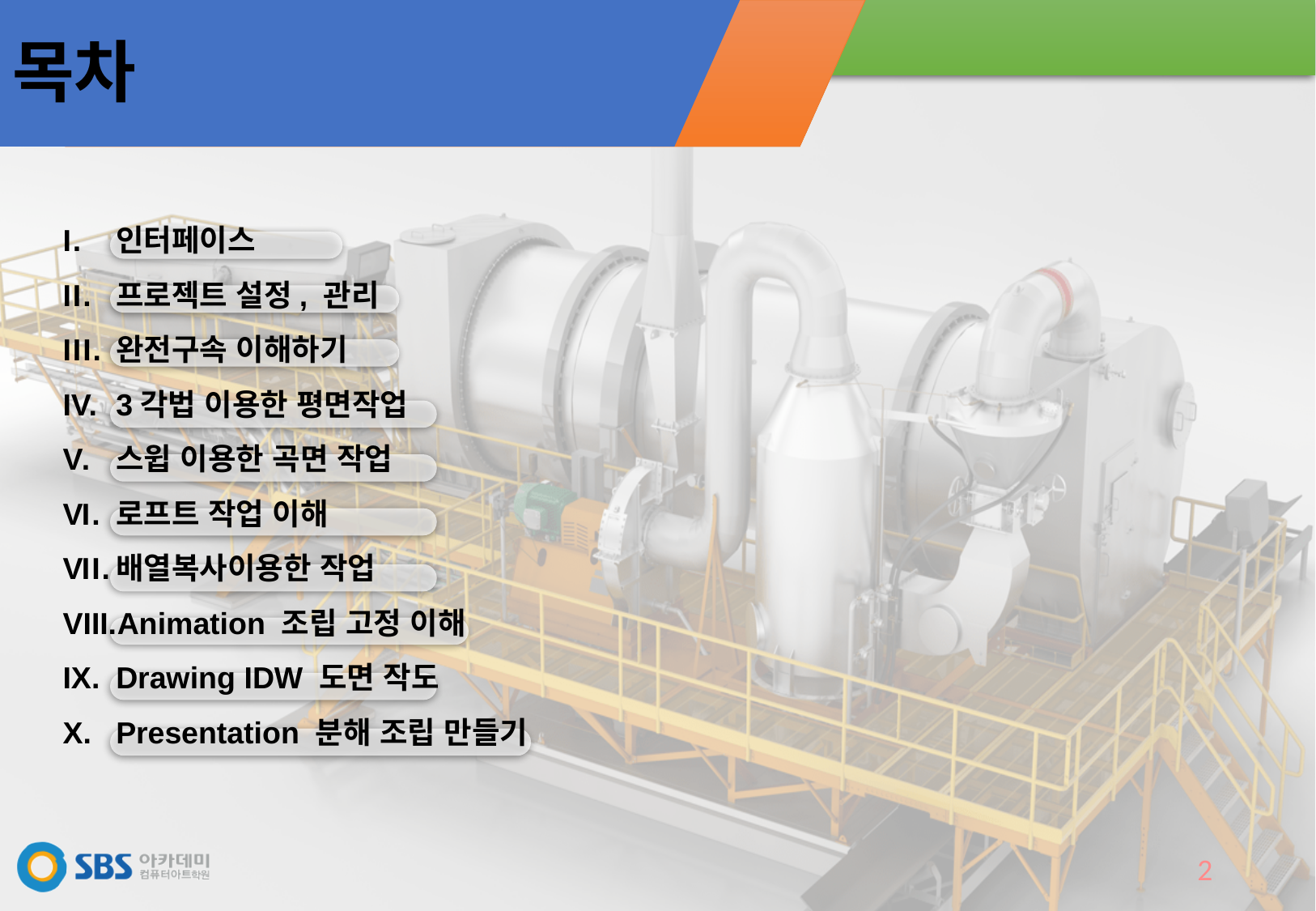

# 목차

인터페이스
프로젝트 설정, 관리
완전구속 이해하기
3각법 이용한 평면작업
스윕 이용한 곡면 작업
로프트 작업 이해
배열복사이용한 작업
Animation 조립 고정 이해
Drawing IDW 도면 작도
Presentation 분해 조립 만들기

2